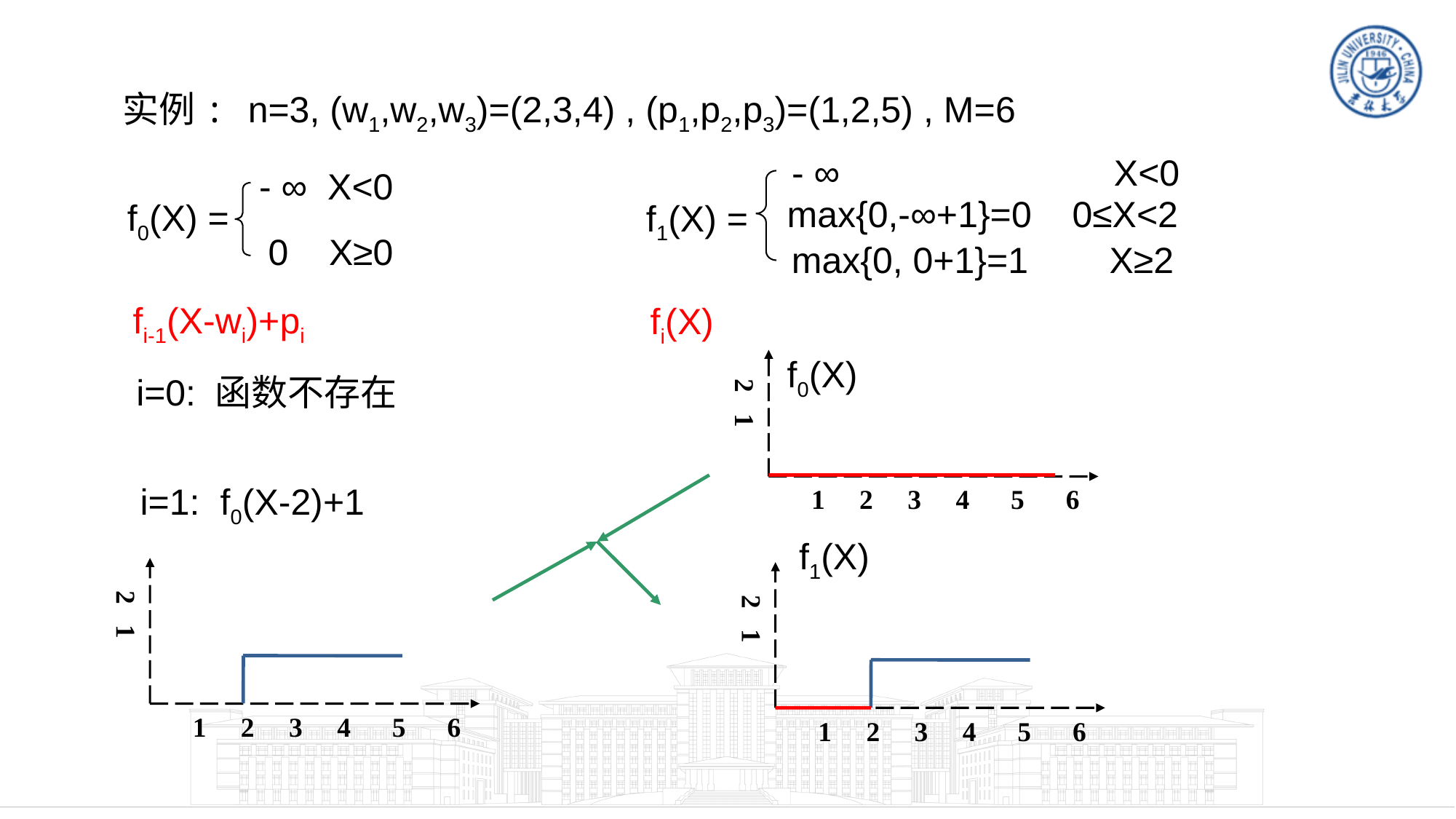

实例: n=3, (w1,w2,w3)=(2,3,4) , (p1,p2,p3)=(1,2,5) , M=6
- ∞                           X<0

max{0,-∞+1}=0    0≤X<2
f1(X) =
max{0, 0+1}=1        X≥2
- ∞  X<0

f0(X) =
0    X≥0
fi-1(X-wi)+pi
fi(X)
f0(X)

2   1
 1     2     3     4      5      6
i=0: 函数不存在
i=1:  f0(X-2)+1

f1(X)

2   1
 1     2     3     4      5      6

2   1
 1     2     3     4      5      6

46